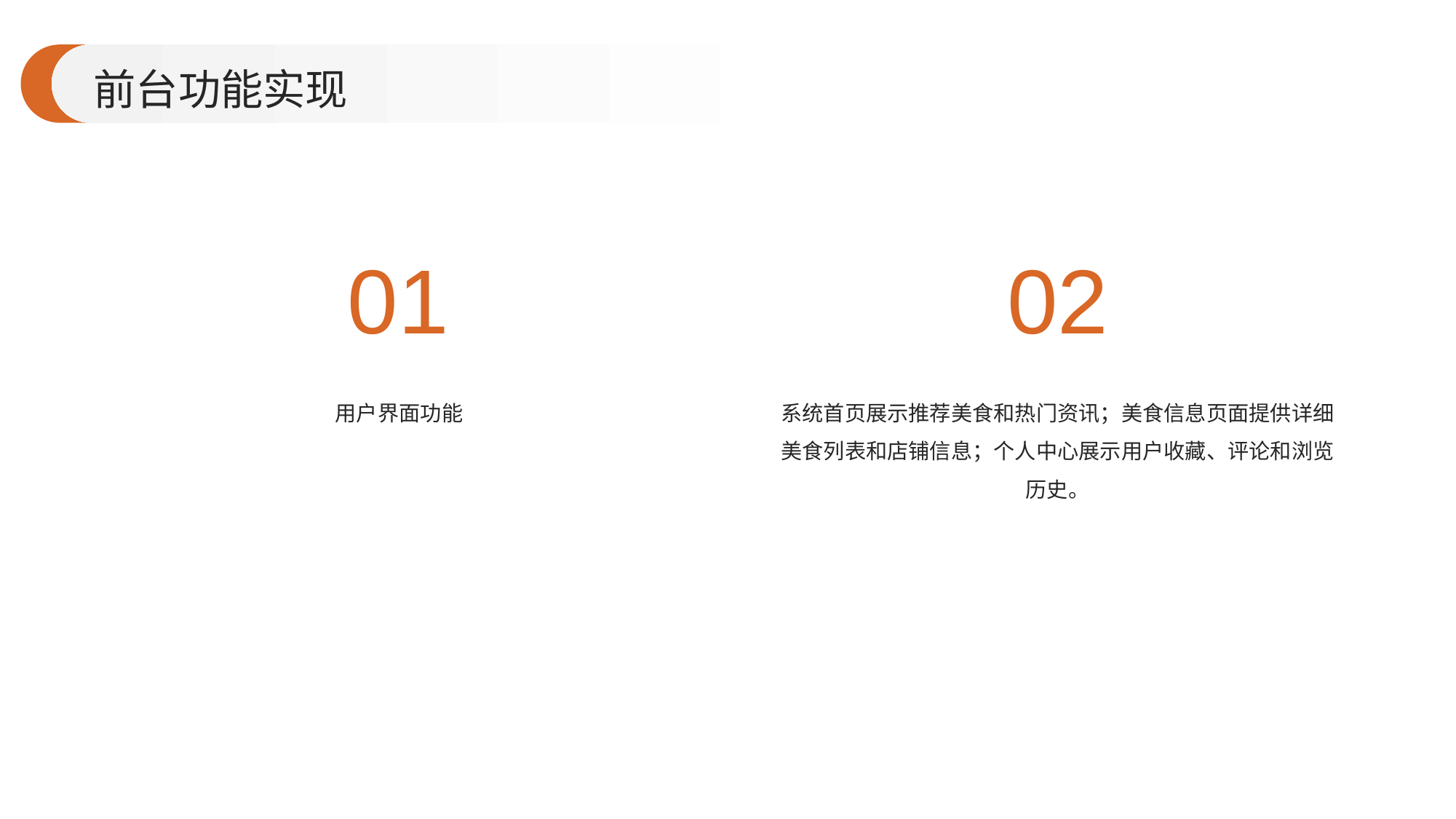

前台功能实现
01
02
用户界面功能
系统首页展示推荐美食和热门资讯；美食信息页面提供详细美食列表和店铺信息；个人中心展示用户收藏、评论和浏览历史。